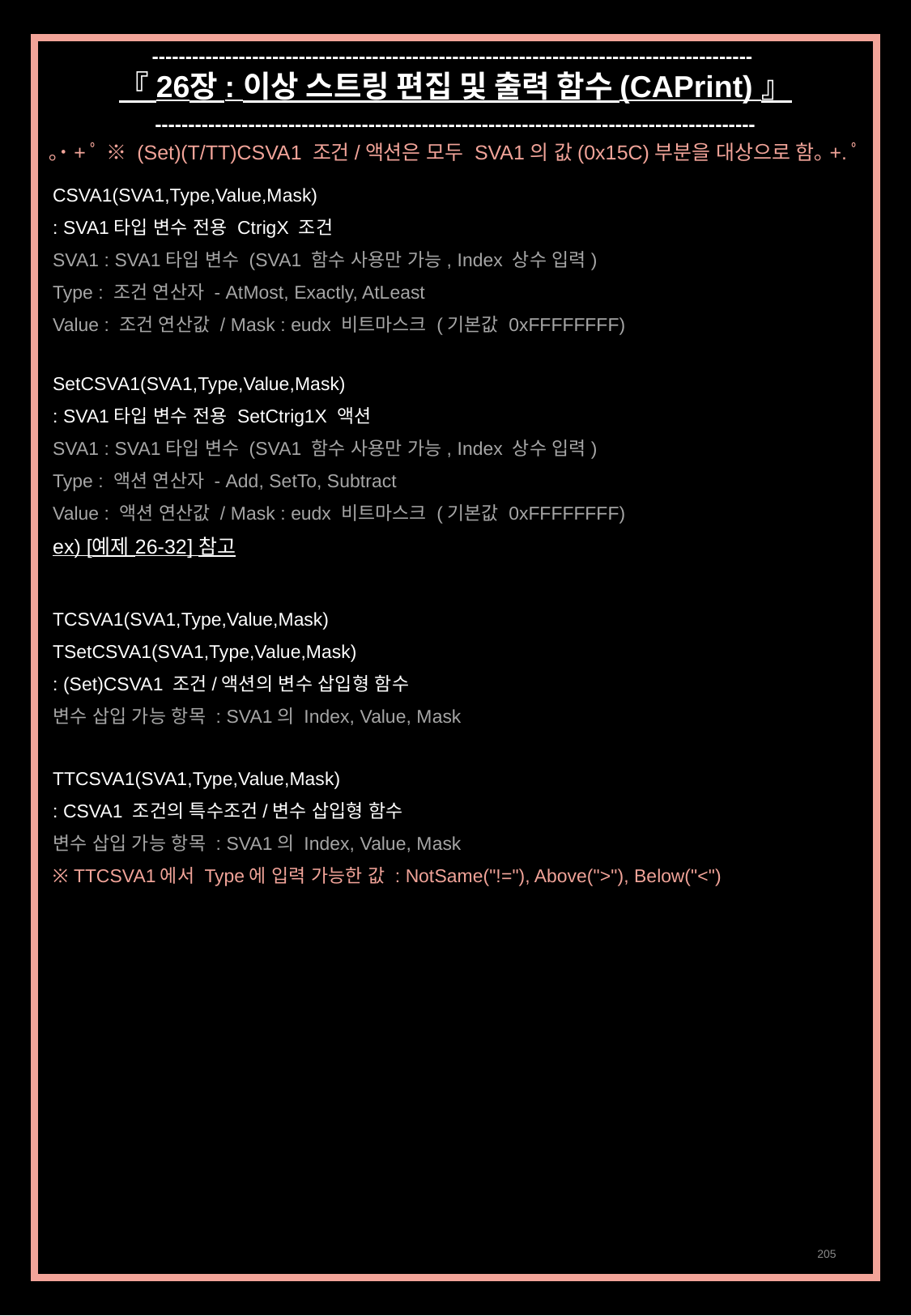

------------------------------------------------------------------------------------------
『 26장 : 이상 스트링 편집 및 출력 함수 (CAPrint) 』
------------------------------------------------------------------------------------------

｡˙+ﾟ ※ (Set)(T/TT)CSVA1 조건/액션은 모두 SVA1의 값(0x15C)부분을 대상으로 함｡+.ﾟ
CSVA1(SVA1,Type,Value,Mask)
: SVA1타입 변수 전용 CtrigX 조건
SVA1 : SVA1타입 변수 (SVA1 함수 사용만 가능, Index 상수 입력)
Type : 조건 연산자 - AtMost, Exactly, AtLeast
Value : 조건 연산값 / Mask : eudx 비트마스크 (기본값 0xFFFFFFFF)

SetCSVA1(SVA1,Type,Value,Mask)
: SVA1타입 변수 전용 SetCtrig1X 액션
SVA1 : SVA1타입 변수 (SVA1 함수 사용만 가능, Index 상수 입력)
Type : 액션 연산자 - Add, SetTo, Subtract
Value : 액션 연산값 / Mask : eudx 비트마스크 (기본값 0xFFFFFFFF)
ex) [예제 26-32] 참고

TCSVA1(SVA1,Type,Value,Mask)
TSetCSVA1(SVA1,Type,Value,Mask)
: (Set)CSVA1 조건/액션의 변수 삽입형 함수
변수 삽입 가능 항목 : SVA1의 Index, Value, Mask

TTCSVA1(SVA1,Type,Value,Mask)
: CSVA1 조건의 특수조건/변수 삽입형 함수
변수 삽입 가능 항목 : SVA1의 Index, Value, Mask
※ TTCSVA1에서 Type에 입력 가능한 값 : NotSame("!="), Above(">"), Below("<")
205